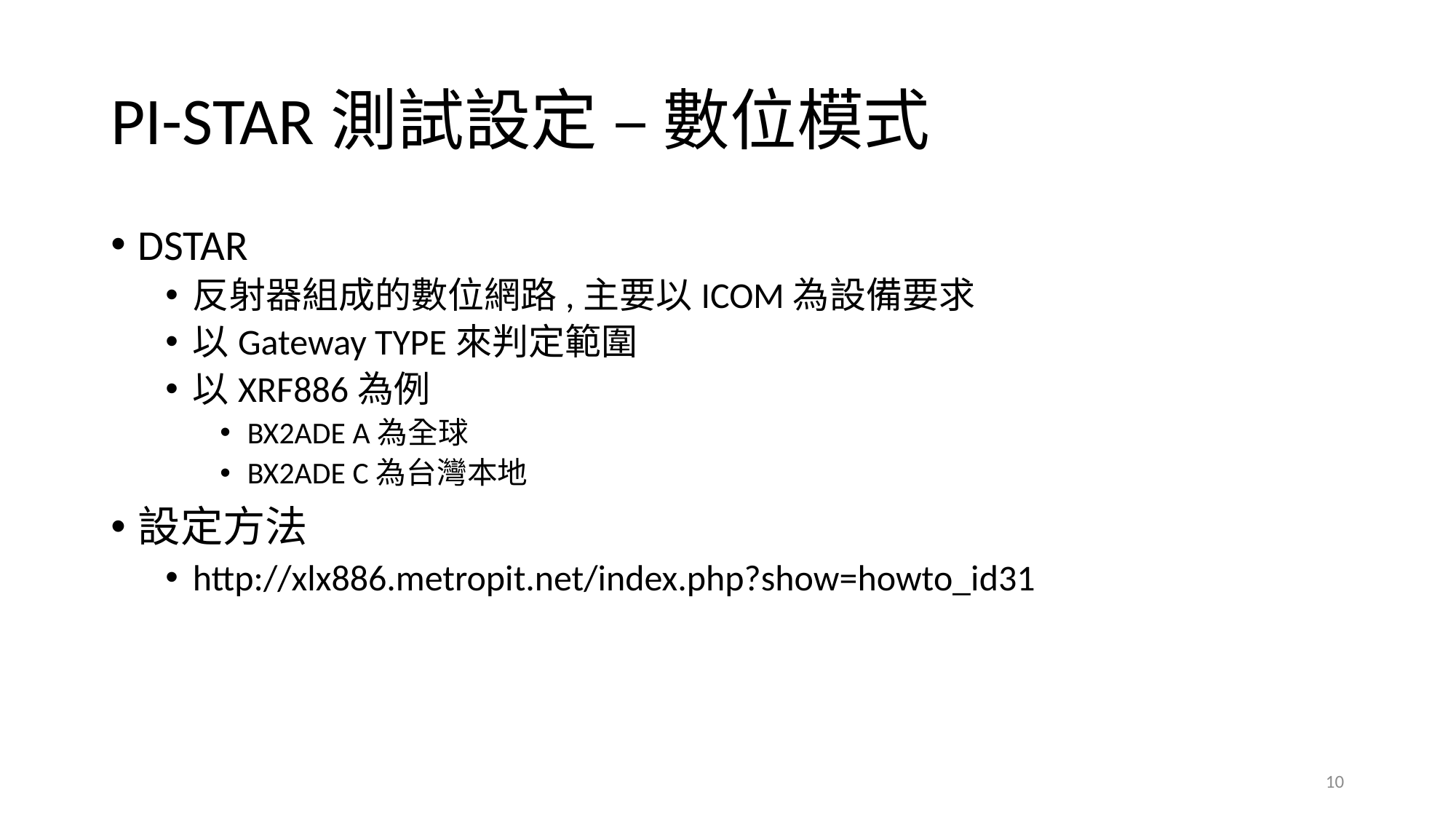

# PI-STAR測試設定 – 數位模式
DSTAR
反射器組成的數位網路,主要以ICOM為設備要求
以Gateway TYPE來判定範圍
以XRF886為例
BX2ADE A為全球
BX2ADE C為台灣本地
設定方法
http://xlx886.metropit.net/index.php?show=howto_id31
10